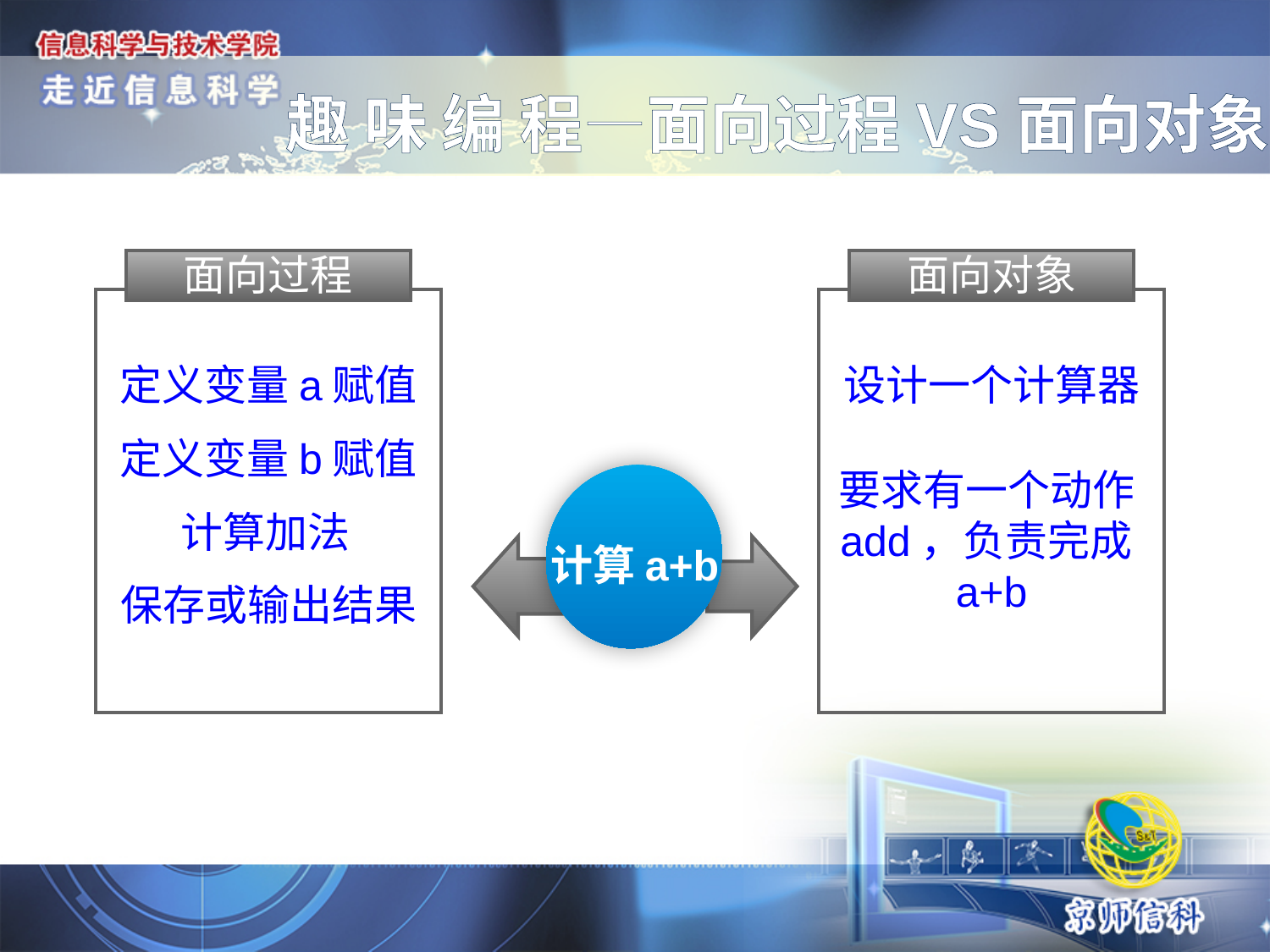

# 趣 味 编 程—面向过程VS面向对象
面向过程

定义变量a赋值
定义变量b赋值
计算加法
保存或输出结果
面向对象

设计一个计算器
要求有一个动作add，负责完成a+b

计算a+b